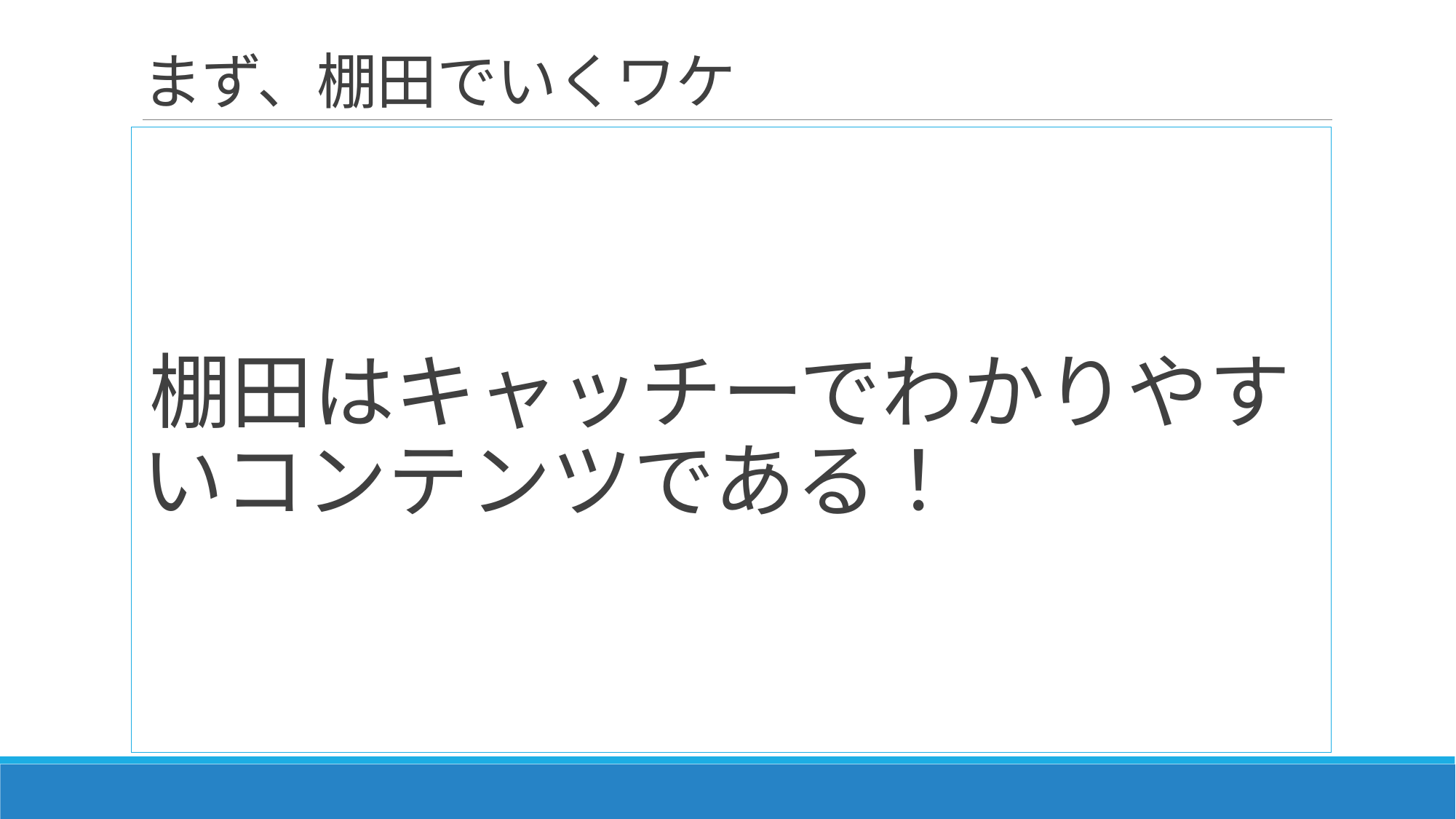

# まず、棚田でいくワケ
棚田はキャッチーでわかりやすいコンテンツである！